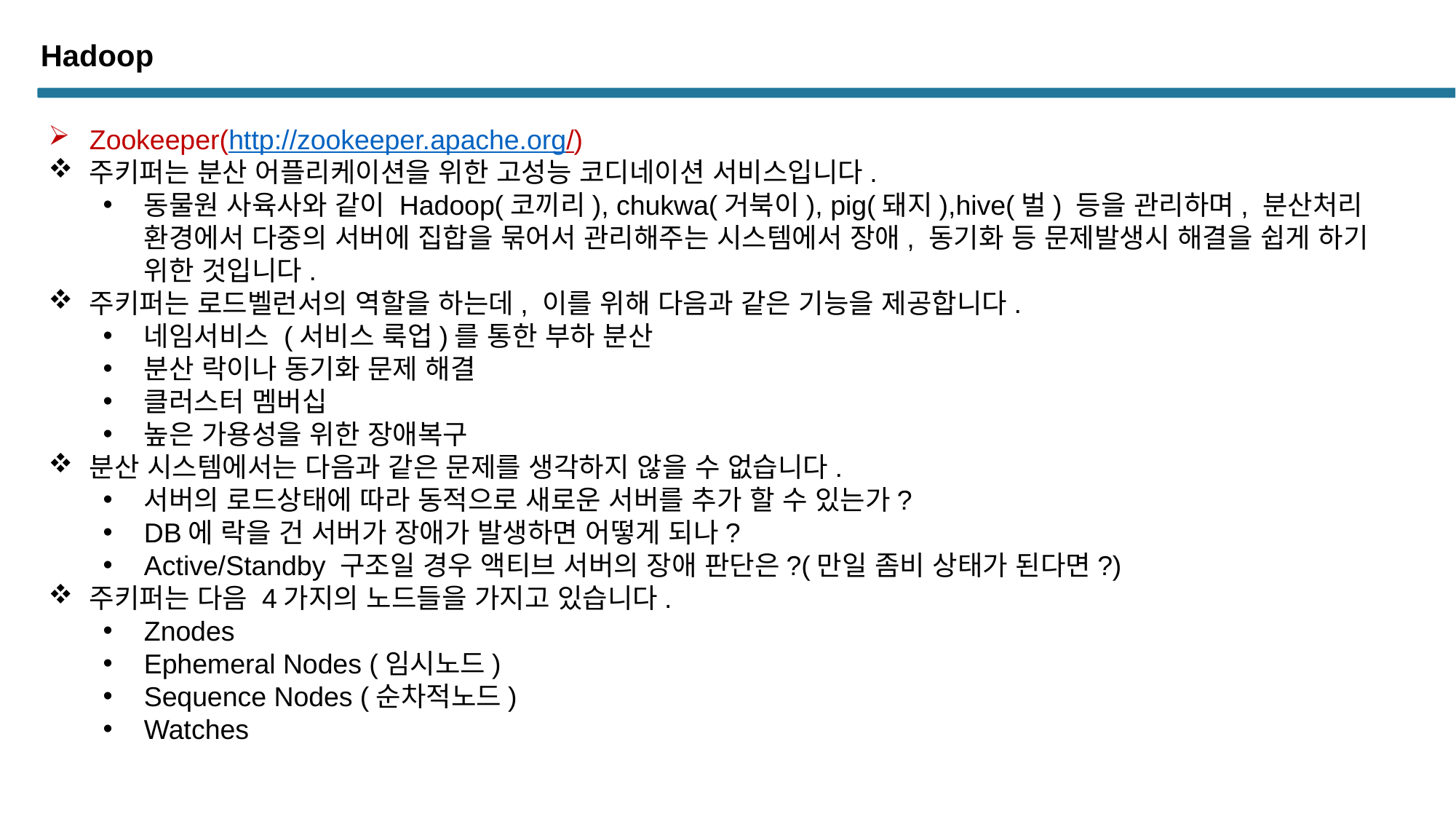

# Hadoop
Zookeeper(http://zookeeper.apache.org/)
주키퍼는 분산 어플리케이션을 위한 고성능 코디네이션 서비스입니다.
동물원 사육사와 같이 Hadoop(코끼리), chukwa(거북이), pig(돼지),hive(벌) 등을 관리하며, 분산처리 환경에서 다중의 서버에 집합을 묶어서 관리해주는 시스템에서 장애, 동기화 등 문제발생시 해결을 쉽게 하기 위한 것입니다.
주키퍼는 로드벨런서의 역할을 하는데, 이를 위해 다음과 같은 기능을 제공합니다.
네임서비스 (서비스 룩업)를 통한 부하 분산
분산 락이나 동기화 문제 해결
클러스터 멤버십
높은 가용성을 위한 장애복구
분산 시스템에서는 다음과 같은 문제를 생각하지 않을 수 없습니다.
서버의 로드상태에 따라 동적으로 새로운 서버를 추가 할 수 있는가?
DB에 락을 건 서버가 장애가 발생하면 어떻게 되나?
Active/Standby 구조일 경우 액티브 서버의 장애 판단은?(만일 좀비 상태가 된다면?)
주키퍼는 다음 4가지의 노드들을 가지고 있습니다.
Znodes
Ephemeral Nodes (임시노드)
Sequence Nodes (순차적노드)
Watches